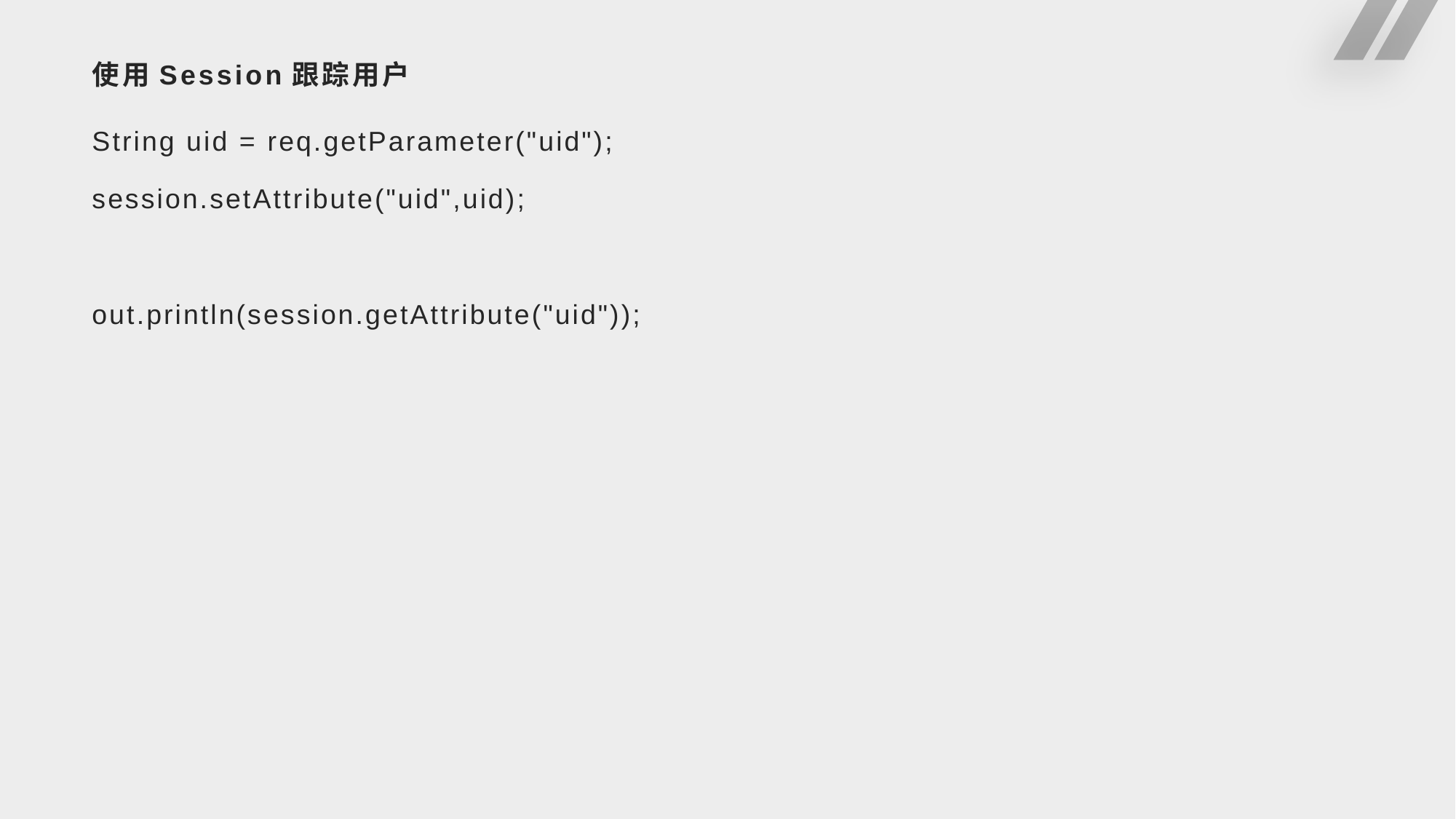

# 使用Session跟踪用户
String uid = req.getParameter("uid");
session.setAttribute("uid",uid);

out.println(session.getAttribute("uid"));